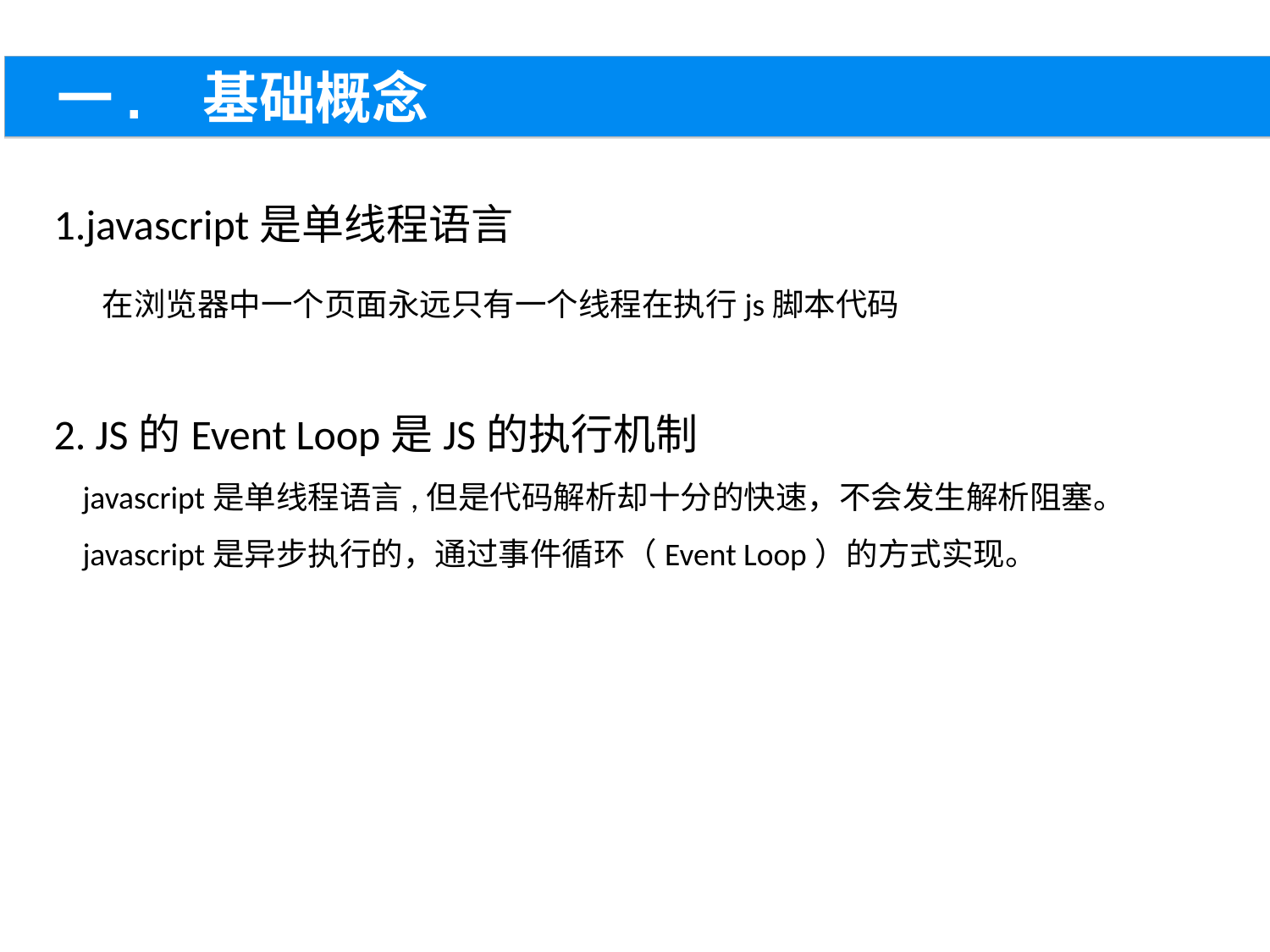

一.   基础概念

1.javascript是单线程语言
    在浏览器中一个页面永远只有一个线程在执行js脚本代码

2. JS的Event Loop是JS的执行机制
    javascript是单线程语言,但是代码解析却十分的快速，不会发生解析阻塞。
    javascript是异步执行的，通过事件循环（Event Loop）的方式实现。
绪论